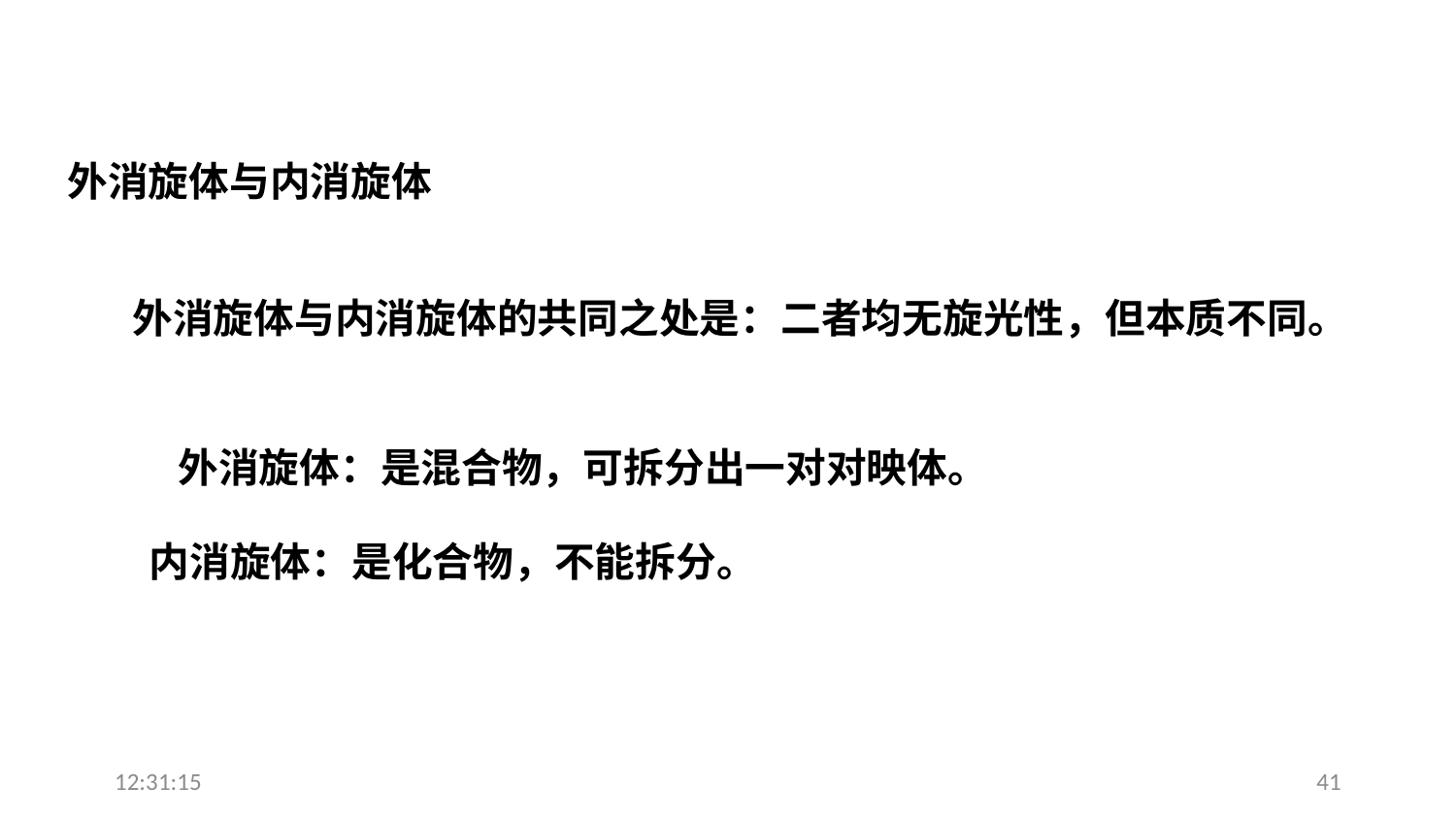

外消旋体与内消旋体
    外消旋体与内消旋体的共同之处是：二者均无旋光性，但本质不同。
     外消旋体：是混合物，可拆分出一对对映体。
   内消旋体：是化合物，不能拆分。
12:31:15
41